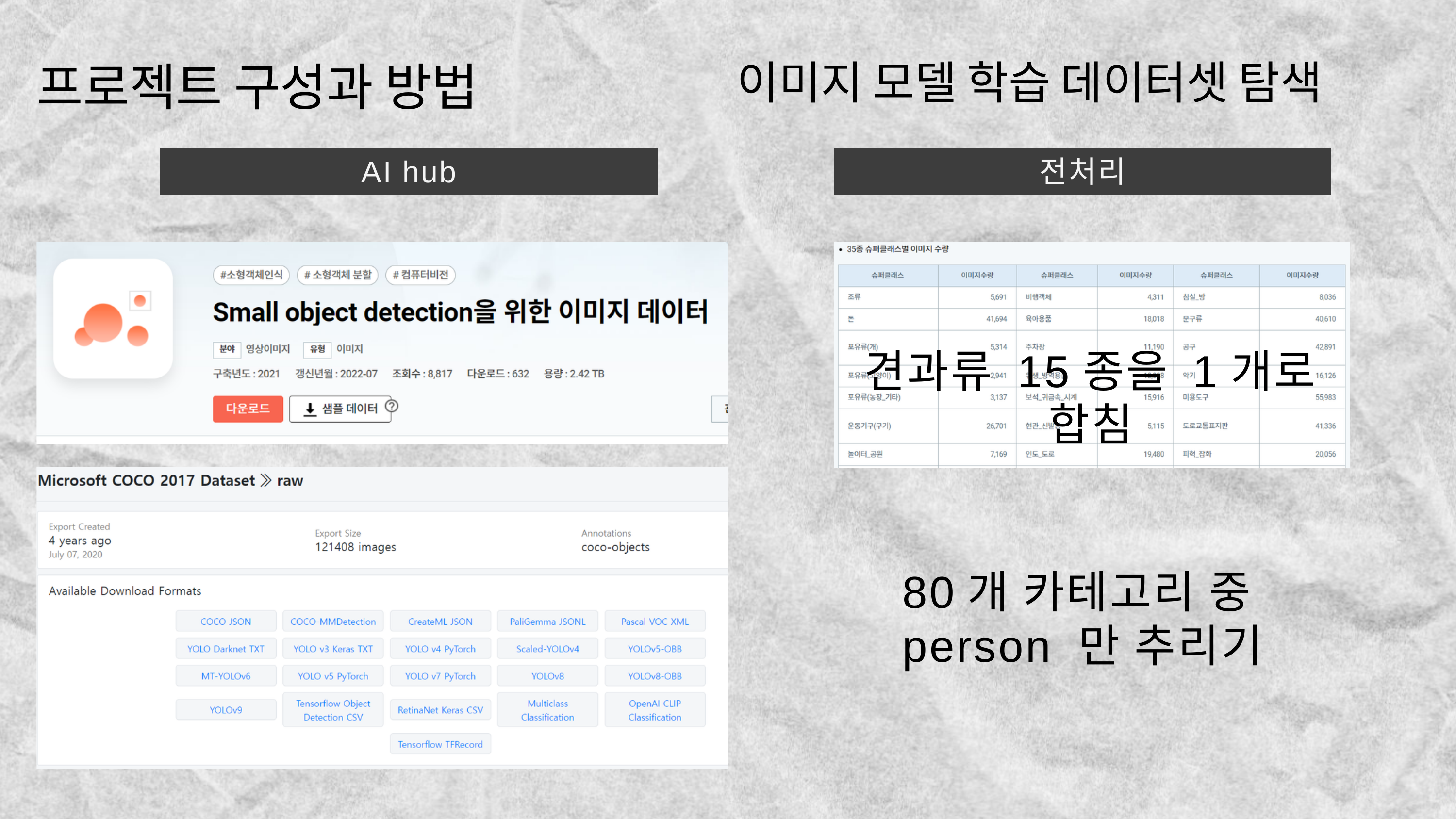

이미지 모델 학습 데이터셋 탐색
프로젝트 구성과 방법

AI hub

전처리

견과류 15종을 1개로 합침

80개 카테고리 중
person 만 추리기